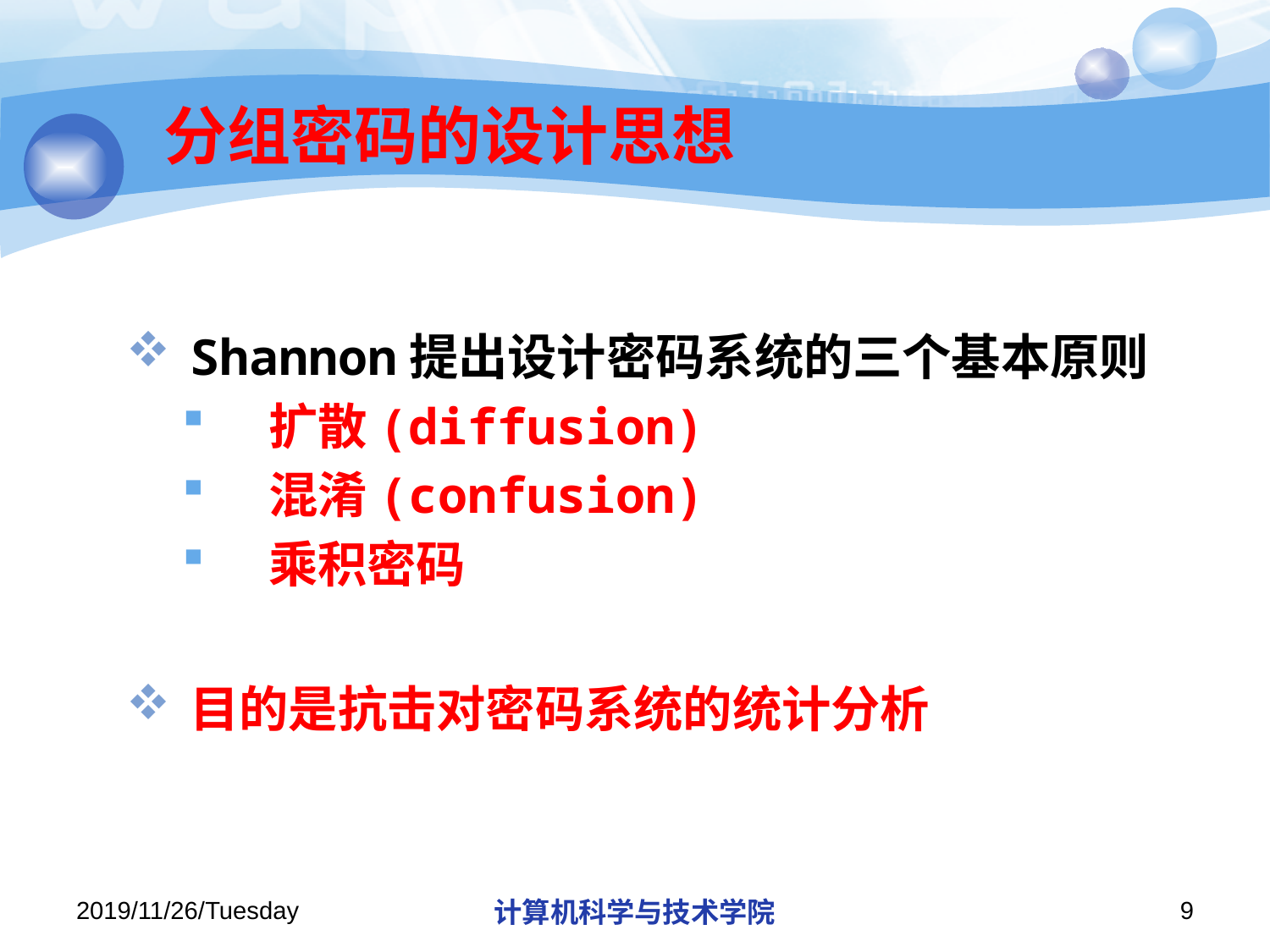

# 分组密码的设计思想
Shannon提出设计密码系统的三个基本原则
 扩散(diffusion)
 混淆(confusion)
 乘积密码

目的是抗击对密码系统的统计分析

2019/11/26/Tuesday
计算机科学与技术学院
9